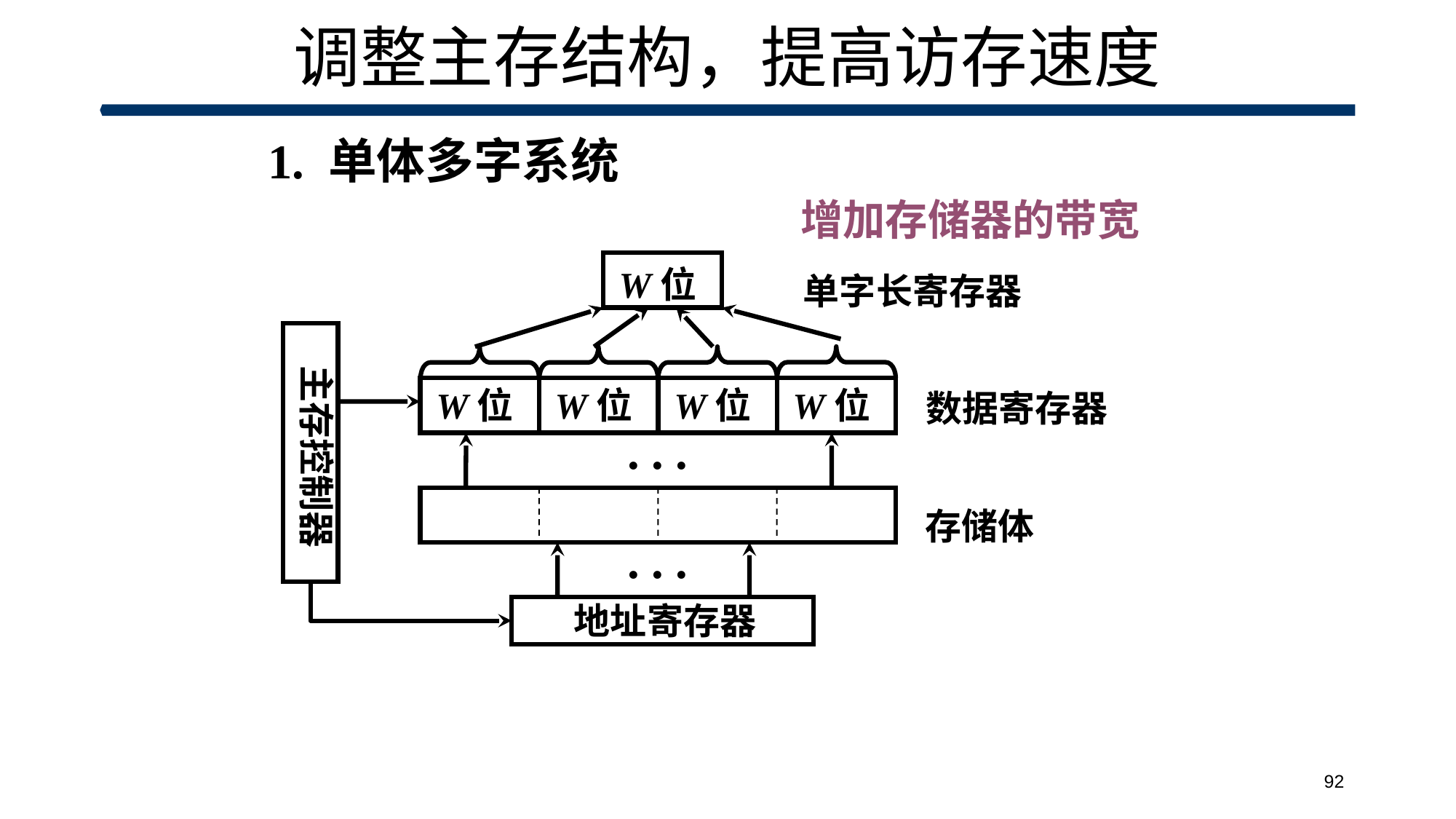

# 调整主存结构，提高访存速度
1. 单体多字系统
增加存储器的带宽

W位
单字长寄存器

   主存控制器
W位
W位
W位
W位

数据寄存器

. . .

存储体
. . .

 地址寄存器

92